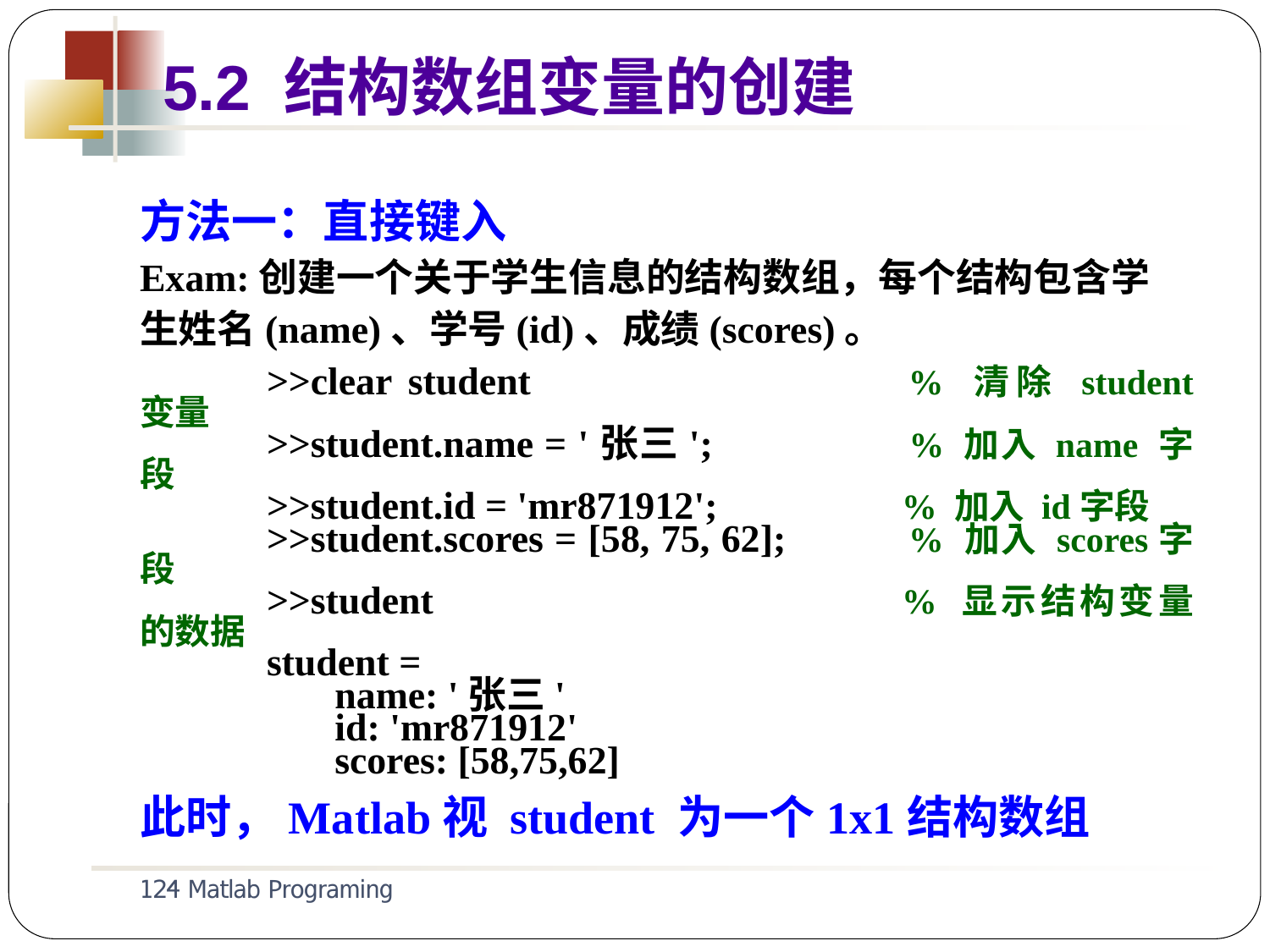

方法一：直接键入
Exam:创建一个关于学生信息的结构数组，每个结构包含学
生姓名(name)、学号(id)、成绩(scores)。
	>>clear student			% 清除 student 变量
	>>student.name = '张三';		% 加入 name 字段
	>>student.id = 'mr871912';		% 加入 id字段
	>>student.scores = [58, 75, 62];	% 加入 scores字段
	>>student				% 显示结构变量的数据
	student =
	       name: '张三'
	       id: 'mr871912'
	       scores: [58,75,62]
此时，Matlab视 student 为一个1x1结构数组
5.2 结构数组变量的创建
124 Matlab Programing